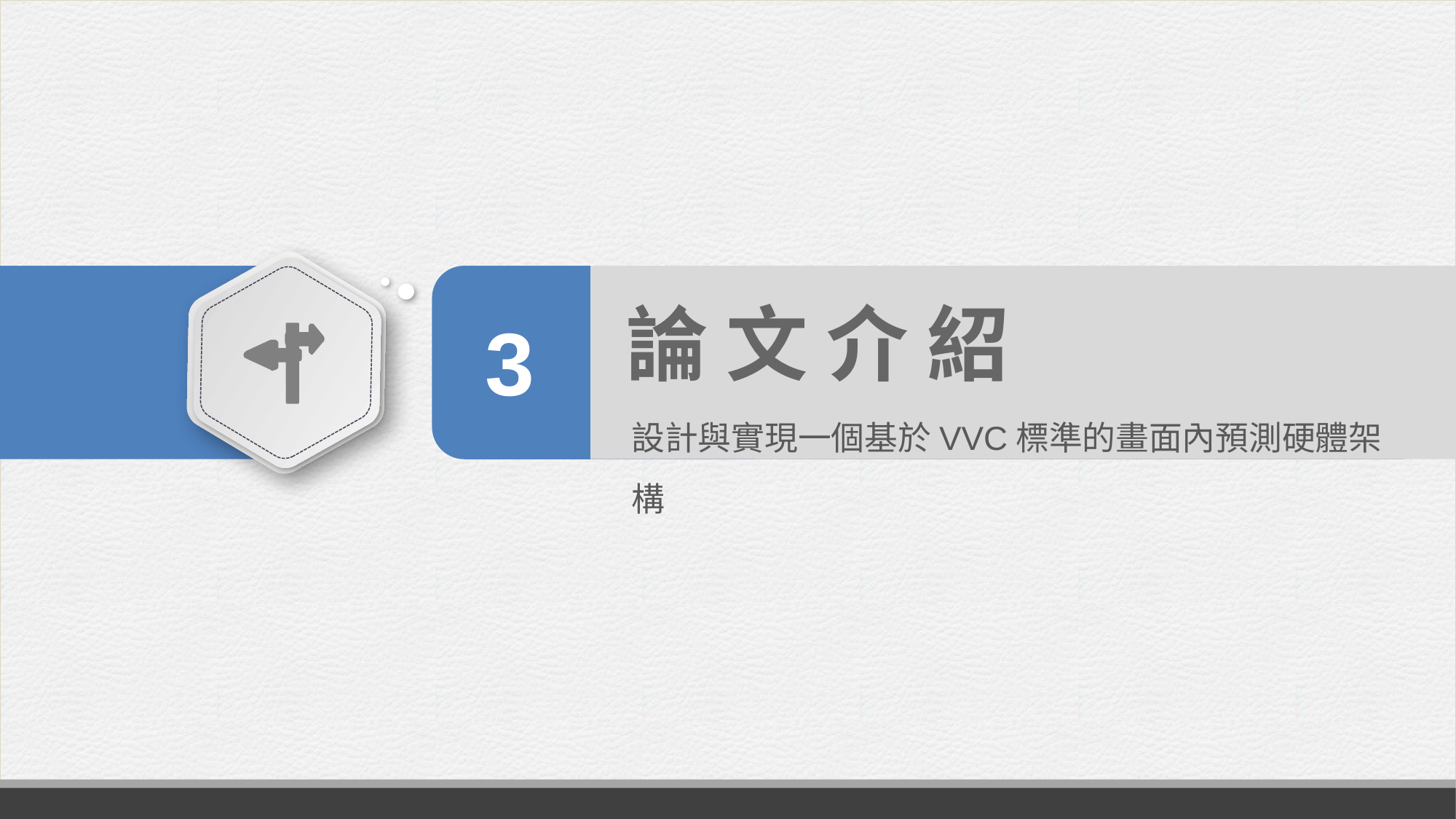

3
論 文 介 紹
自 我 簡 介
設計與實現一個基於VVC標準的畫面內預測硬體架構